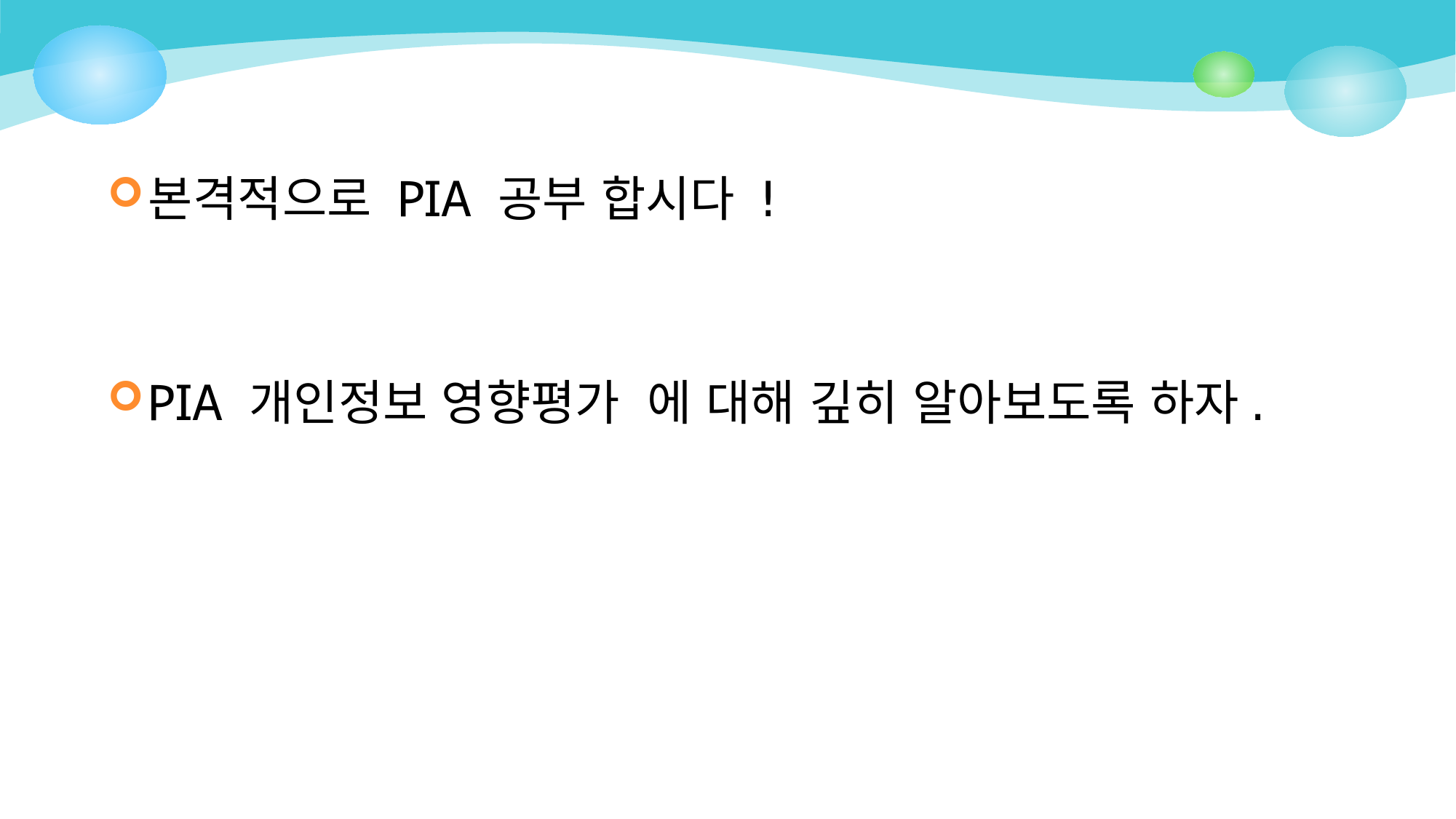

본격적으로 PIA 공부 합시다 !

PIA 개인정보 영향평가  에 대해 깊히 알아보도록 하자.